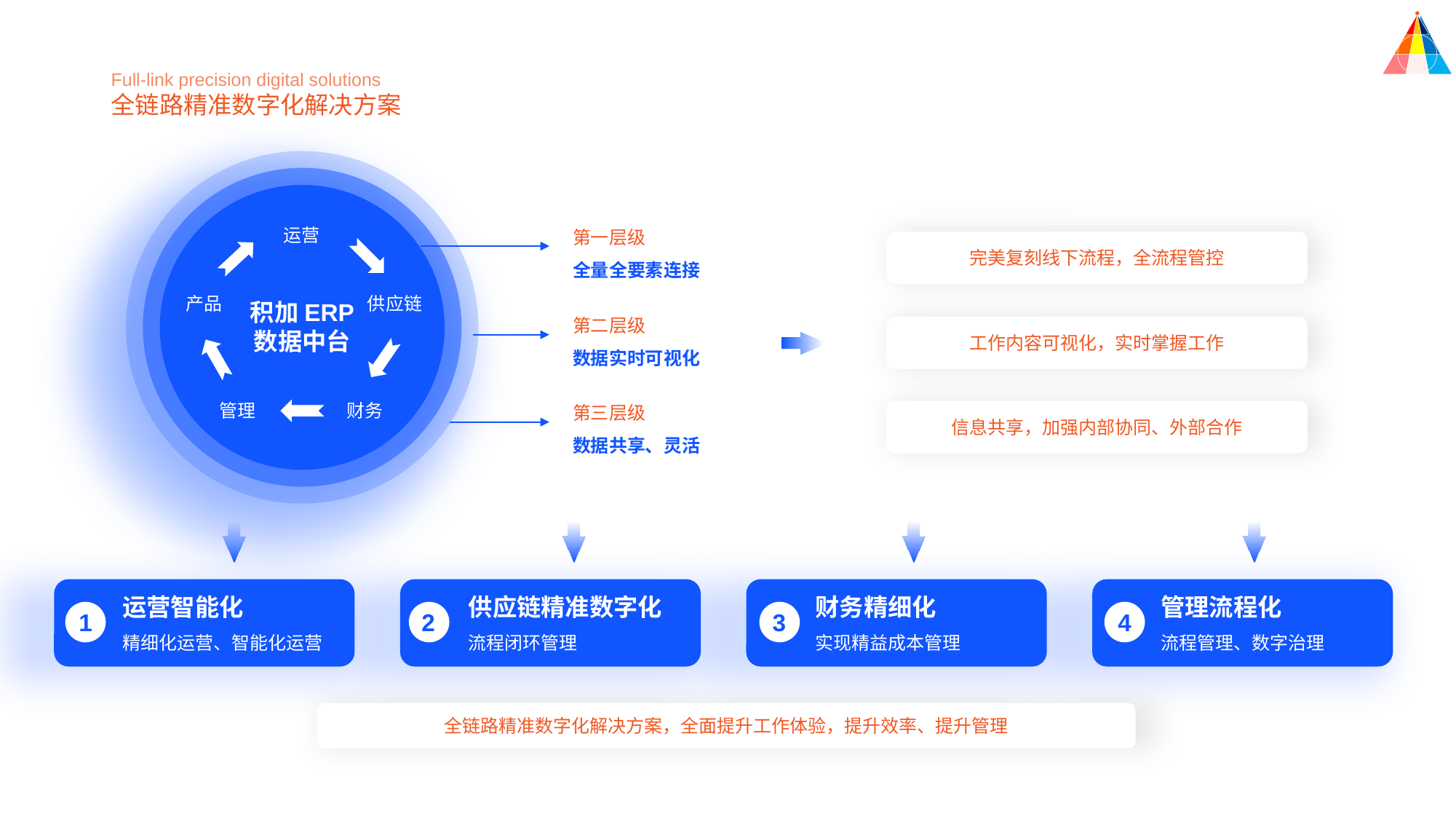

Full-link precision digital solutions
全链路精准数字化解决方案

第一层级
全量全要素连接
运营

完美复刻线下流程，全流程管控

产品
供应链
积加ERP
数据中台
第二层级
数据实时可视化

工作内容可视化，实时掌握工作

第三层级
数据共享、灵活
管理
财务

信息共享，加强内部协同、外部合作

运营智能化
精细化运营、智能化运营
供应链精准数字化
流程闭环管理
财务精细化
实现精益成本管理
管理流程化
流程管理、数字治理

1
2
3
4

全链路精准数字化解决方案，全面提升工作体验，提升效率、提升管理